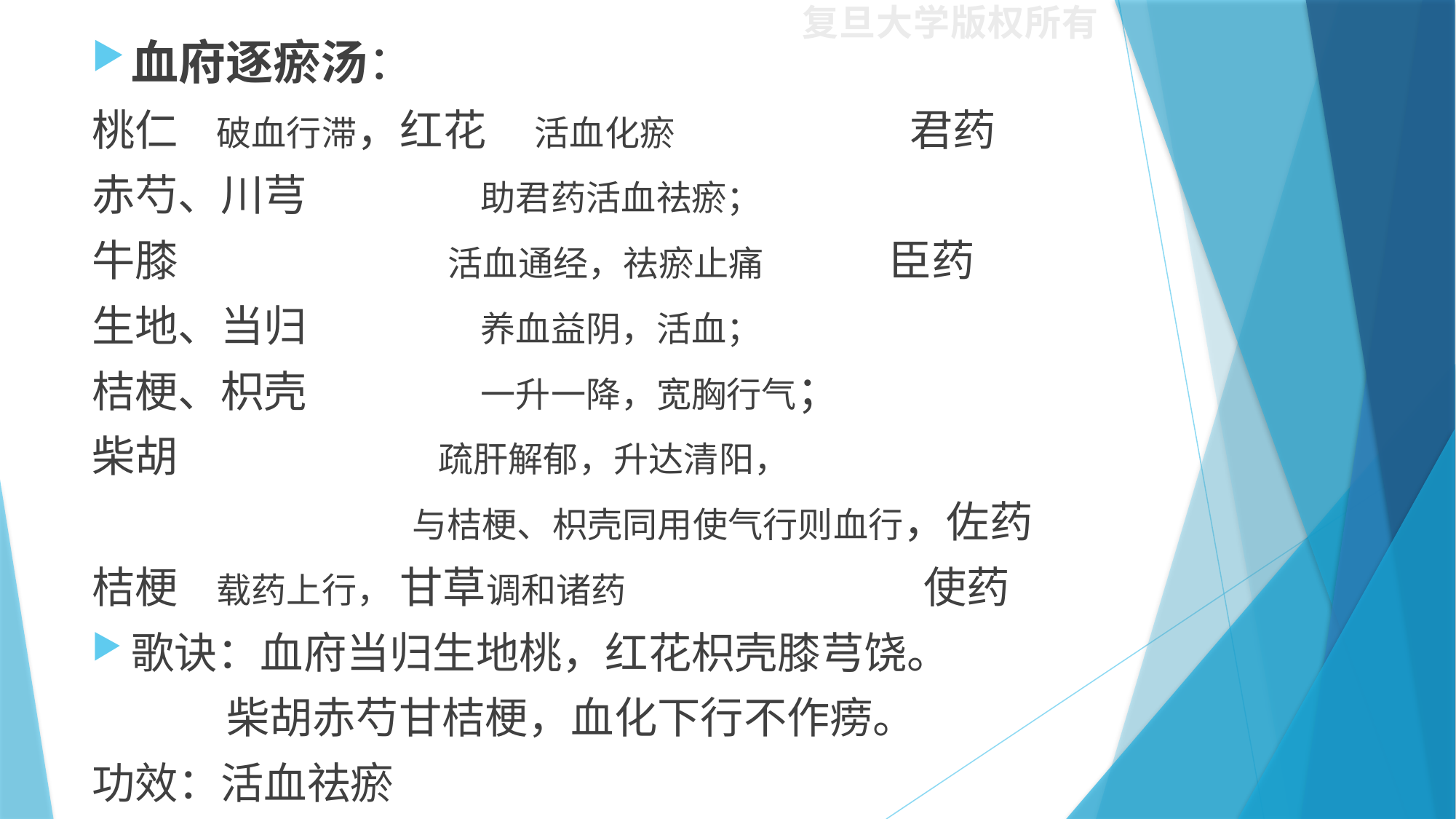

血府逐瘀汤：
桃仁    破血行滞，红花     活血化瘀                              君药
赤芍、川芎                  助君药活血祛瘀；
牛膝                            活血通经，祛瘀止痛                臣药
生地、当归                  养血益阴，活血；
桔梗、枳壳                  一升一降，宽胸行气；
柴胡                           疏肝解郁，升达清阳，
                                        与桔梗、枳壳同用使气行则血行，佐药
桔梗    载药上行， 甘草调和诸药                                      使药
歌诀：血府当归生地桃，红花枳壳膝芎饶。
             柴胡赤芍甘桔梗，血化下行不作痨。
功效：活血祛瘀
#